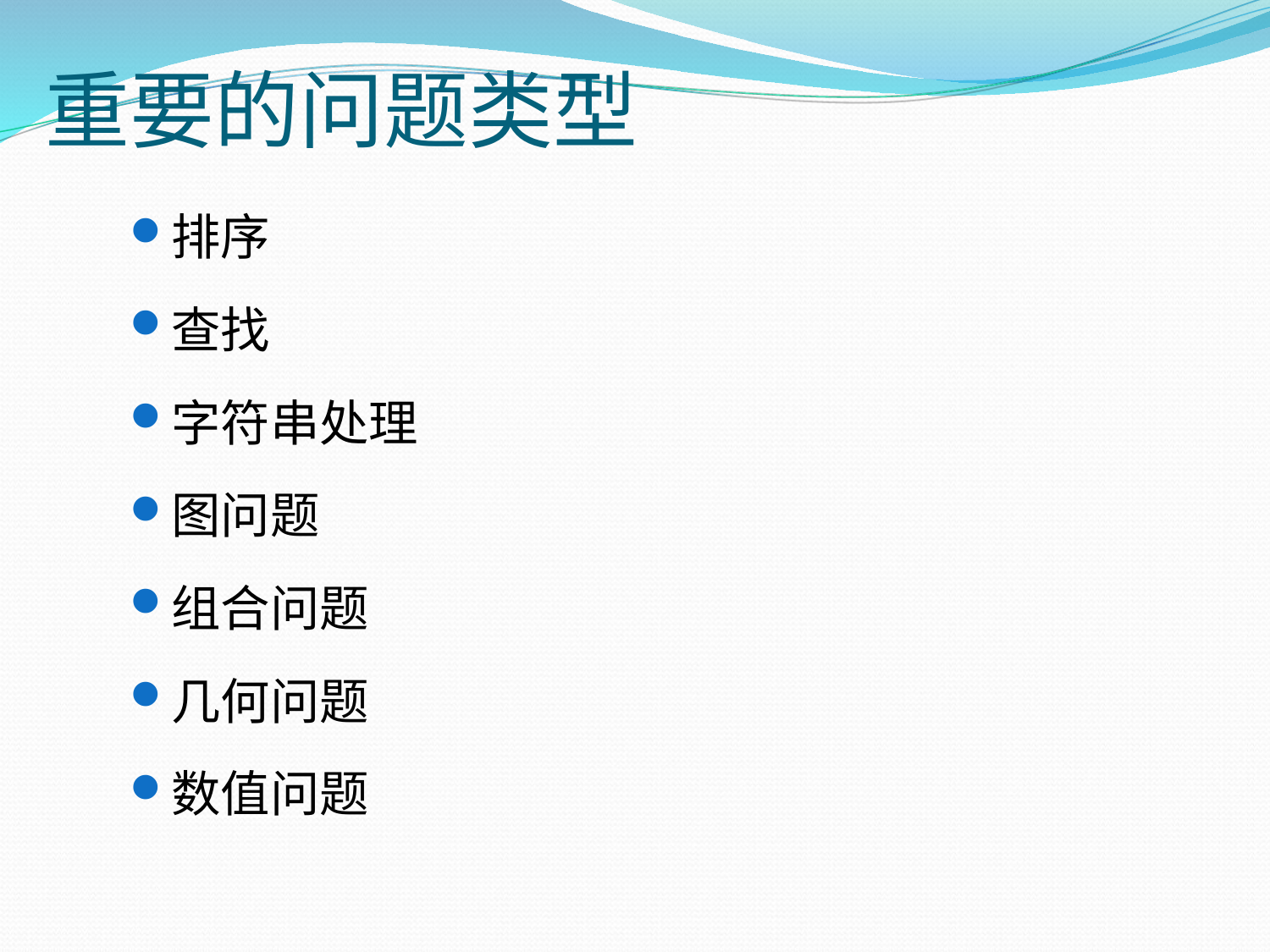

# 重要的问题类型
排序
查找
字符串处理
图问题
组合问题
几何问题
数值问题